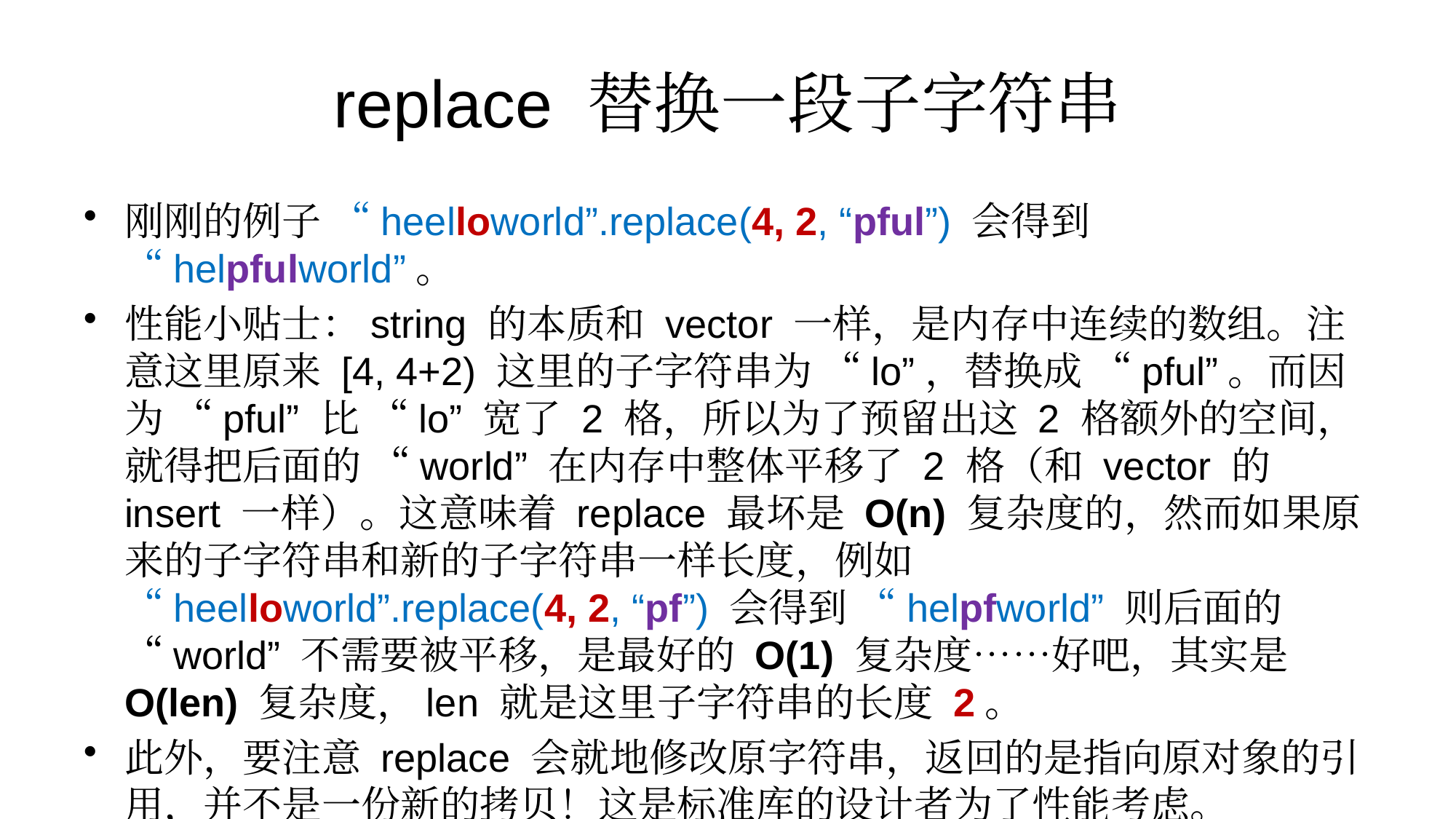

# replace 替换一段子字符串
刚刚的例子 “heelloworld”.replace(4, 2, “pful”) 会得到 “helpfulworld”。
性能小贴士：string 的本质和 vector 一样，是内存中连续的数组。注意这里原来 [4, 4+2) 这里的子字符串为 “lo”，替换成 “pful”。而因为 “pful” 比 “lo” 宽了 2 格，所以为了预留出这 2 格额外的空间，就得把后面的 “world” 在内存中整体平移了 2 格（和 vector 的 insert 一样）。这意味着 replace 最坏是 O(n) 复杂度的，然而如果原来的子字符串和新的子字符串一样长度，例如 “heelloworld”.replace(4, 2, “pf”) 会得到 “helpfworld” 则后面的 “world” 不需要被平移，是最好的 O(1) 复杂度……好吧，其实是 O(len) 复杂度，len 就是这里子字符串的长度 2。
此外，要注意 replace 会就地修改原字符串，返回的是指向原对象的引用，并不是一份新的拷贝！这是标准库的设计者为了性能考虑。